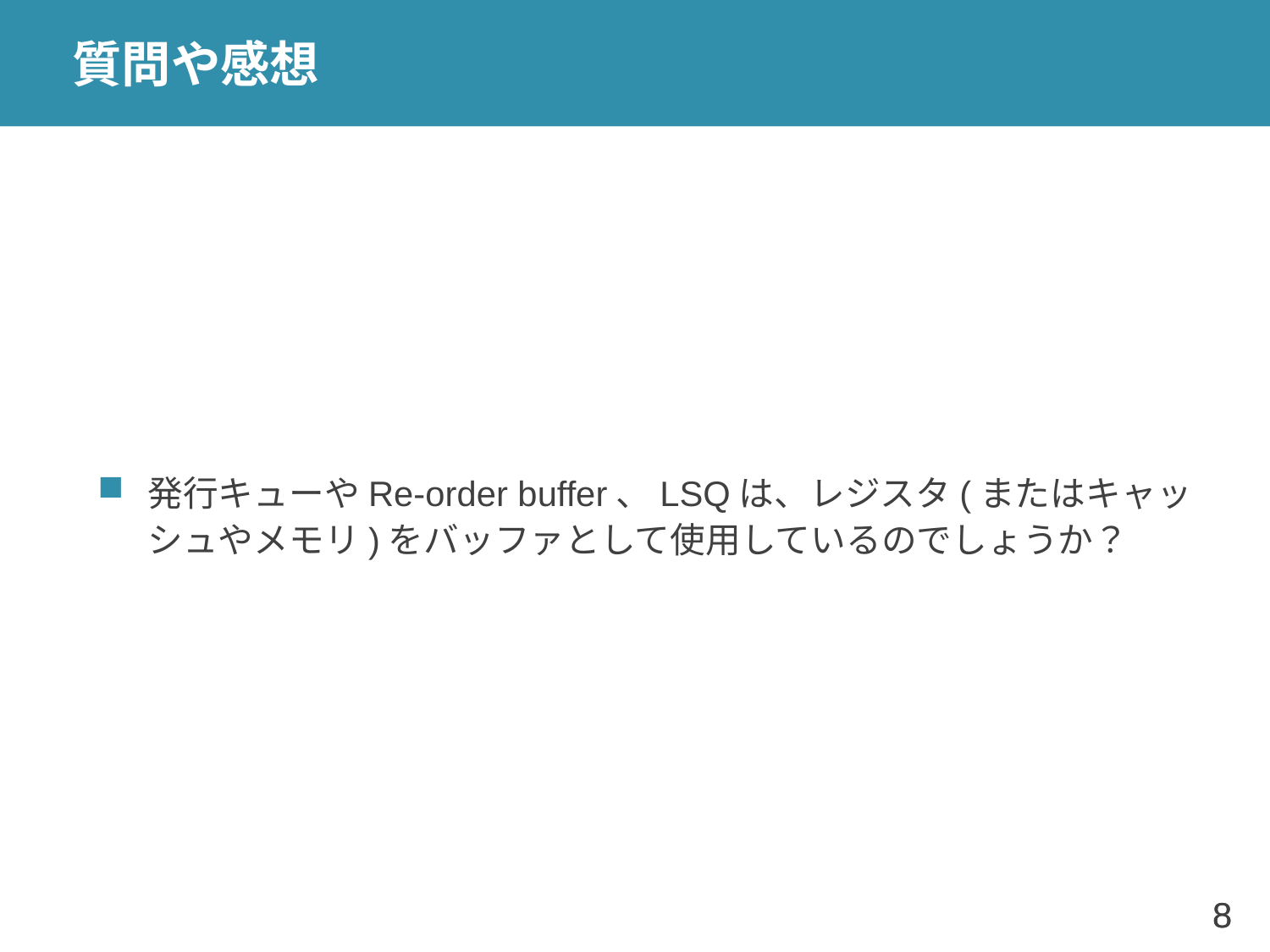

# 質問や感想
発行キューやRe-order buffer、LSQは、レジスタ(またはキャッシュやメモリ)をバッファとして使用しているのでしょうか？